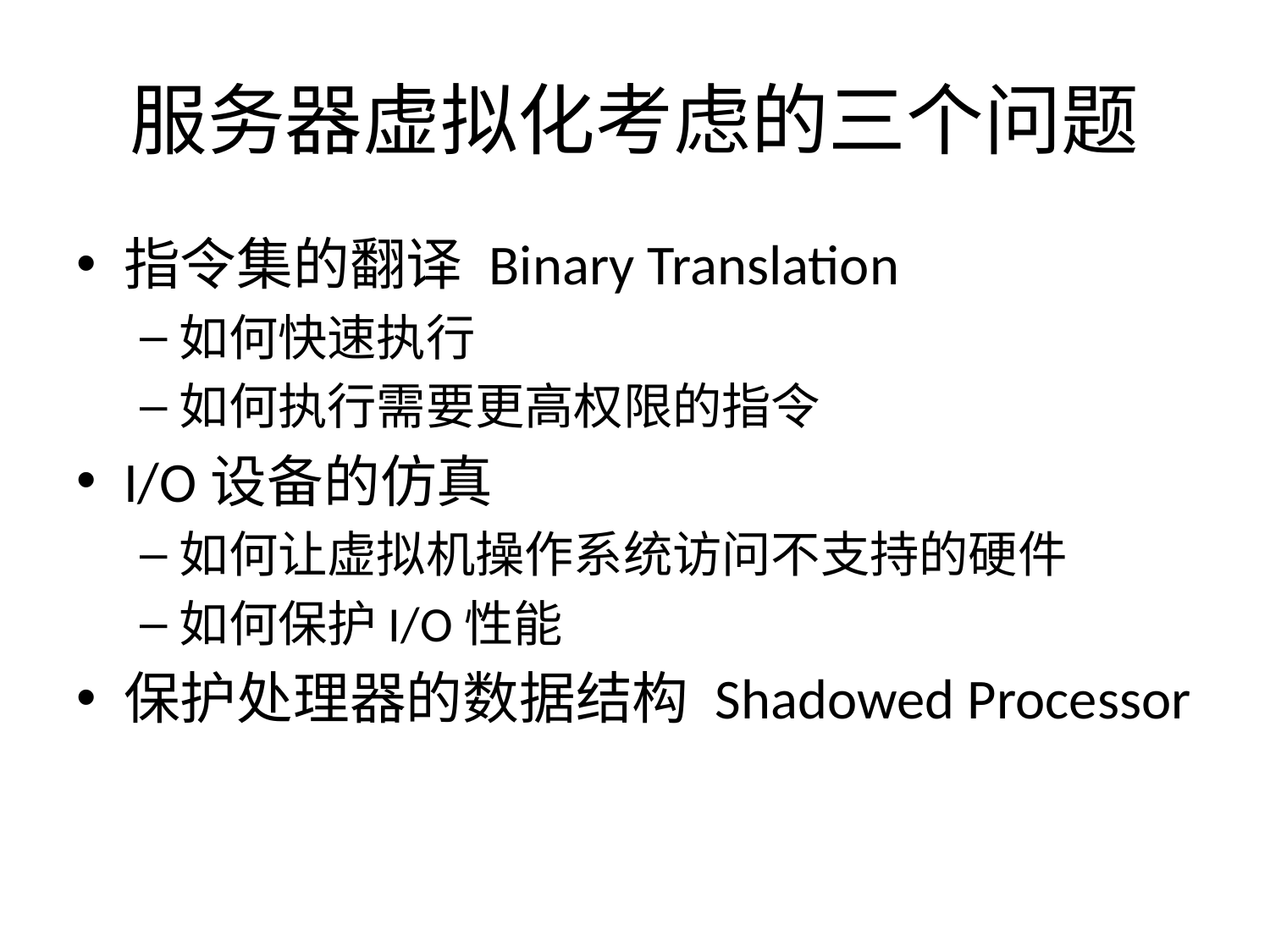

# 服务器虚拟化考虑的三个问题
指令集的翻译 Binary Translation
如何快速执行
如何执行需要更高权限的指令
I/O设备的仿真
如何让虚拟机操作系统访问不支持的硬件
如何保护I/O性能
保护处理器的数据结构 Shadowed Processor